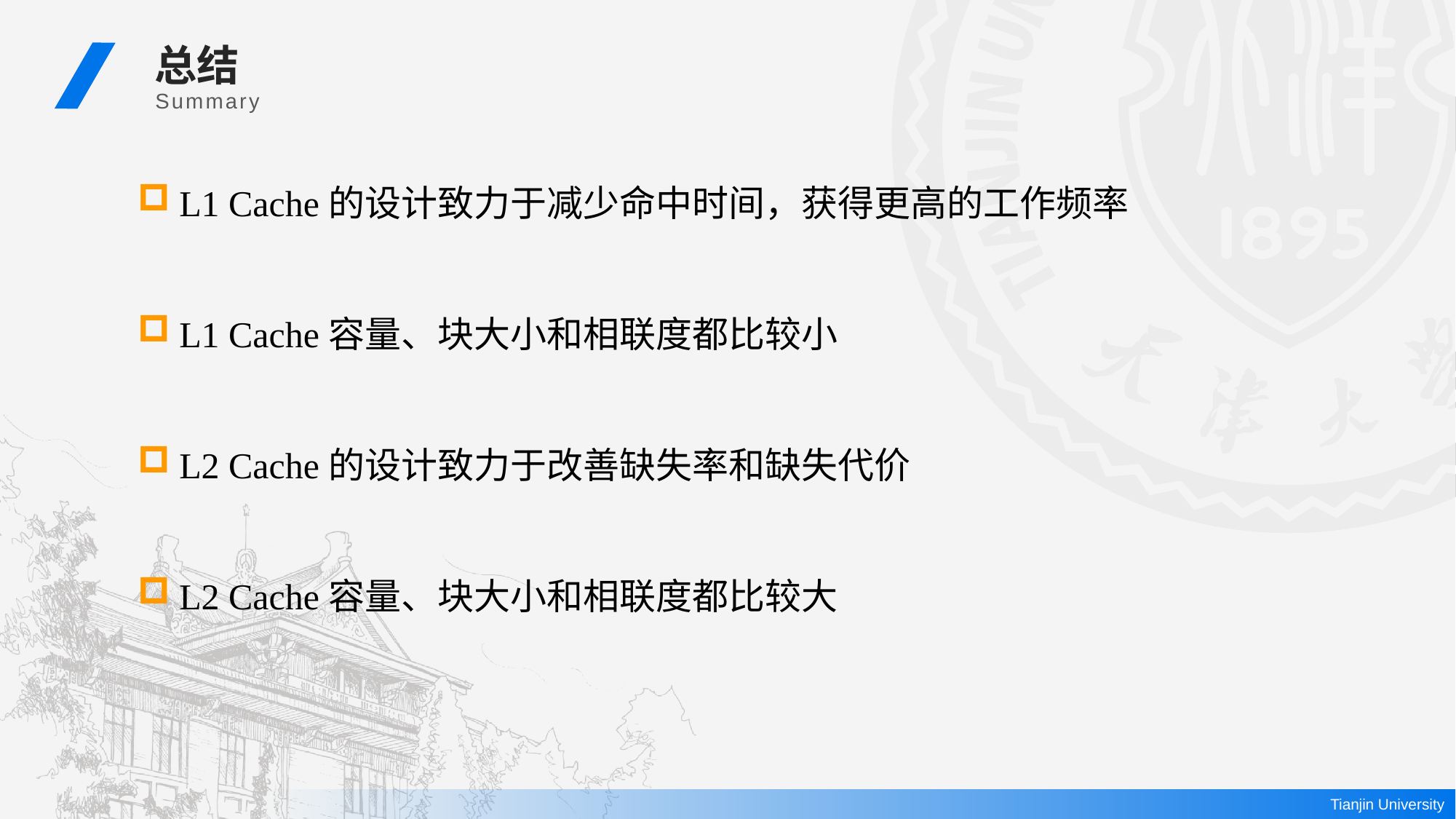

总结
Summary
L1 Cache的设计致力于减少命中时间，获得更高的工作频率

L1 Cache容量、块大小和相联度都比较小

L2 Cache的设计致力于改善缺失率和缺失代价

L2 Cache容量、块大小和相联度都比较大